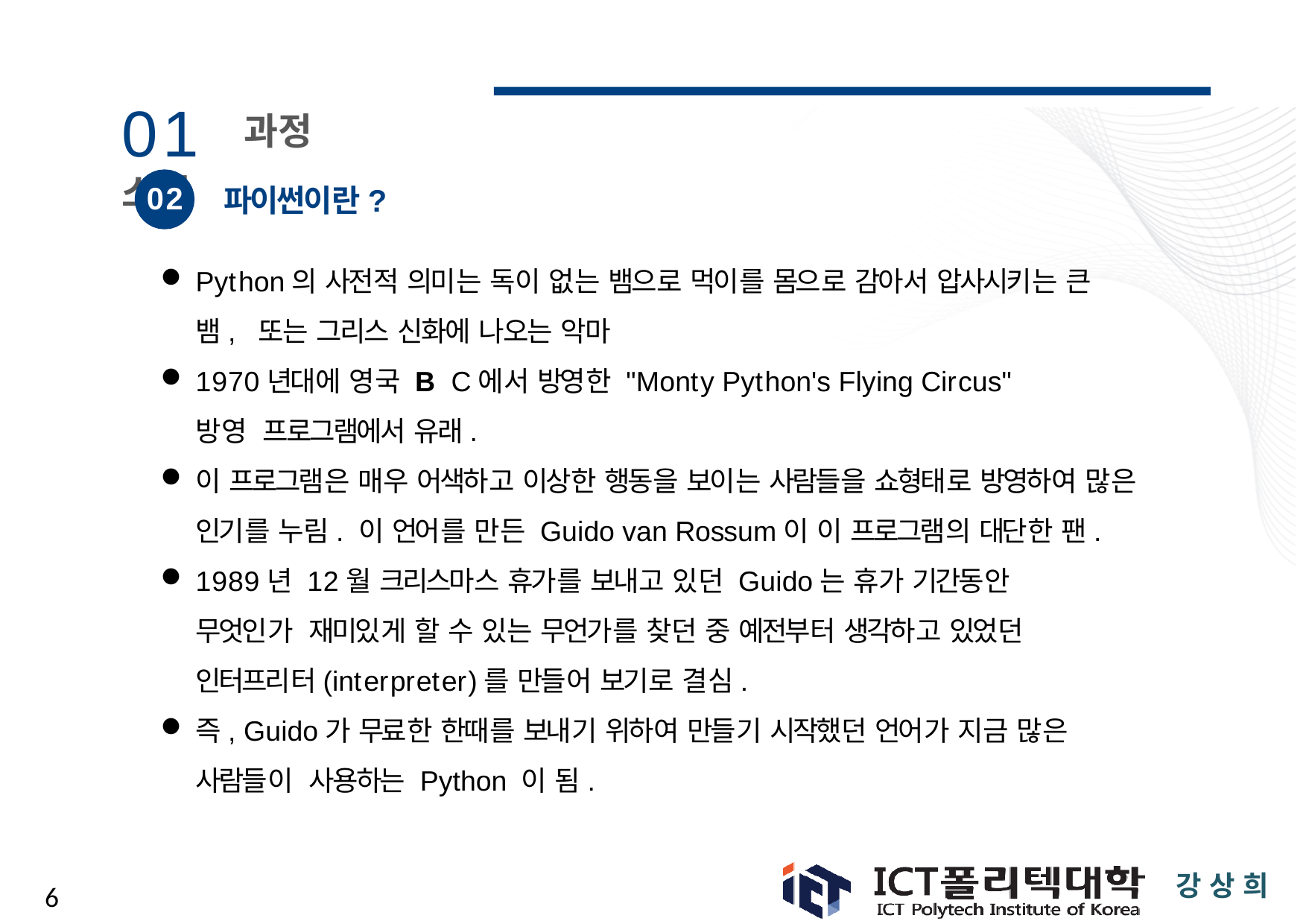

# 01 과정 소개

02
파이썬이란?
Python의 사전적 의미는 독이 없는 뱀으로 먹이를 몸으로 감아서 압사시키는 큰뱀,  또는 그리스 신화에 나오는 악마
1970년대에 영국 B  C에서 방영한 "Monty Python's Flying Circus" 방영  프로그램에서 유래.
이 프로그램은 매우 어색하고 이상한 행동을 보이는 사람들을 쇼형태로 방영하여 많은  인기를 누림. 이 언어를 만든 Guido van Rossum이 이 프로그램의 대단한 팬.
1989년 12월 크리스마스 휴가를 보내고 있던 Guido는 휴가 기간동안 무엇인가  재미있게 할 수 있는 무언가를 찾던 중 예전부터 생각하고 있었던  인터프리터(interpreter)를 만들어 보기로 결심.
즉, Guido가 무료한 한때를 보내기 위하여 만들기 시작했던 언어가 지금 많은 사람들이  사용하는 Python 이 됨.